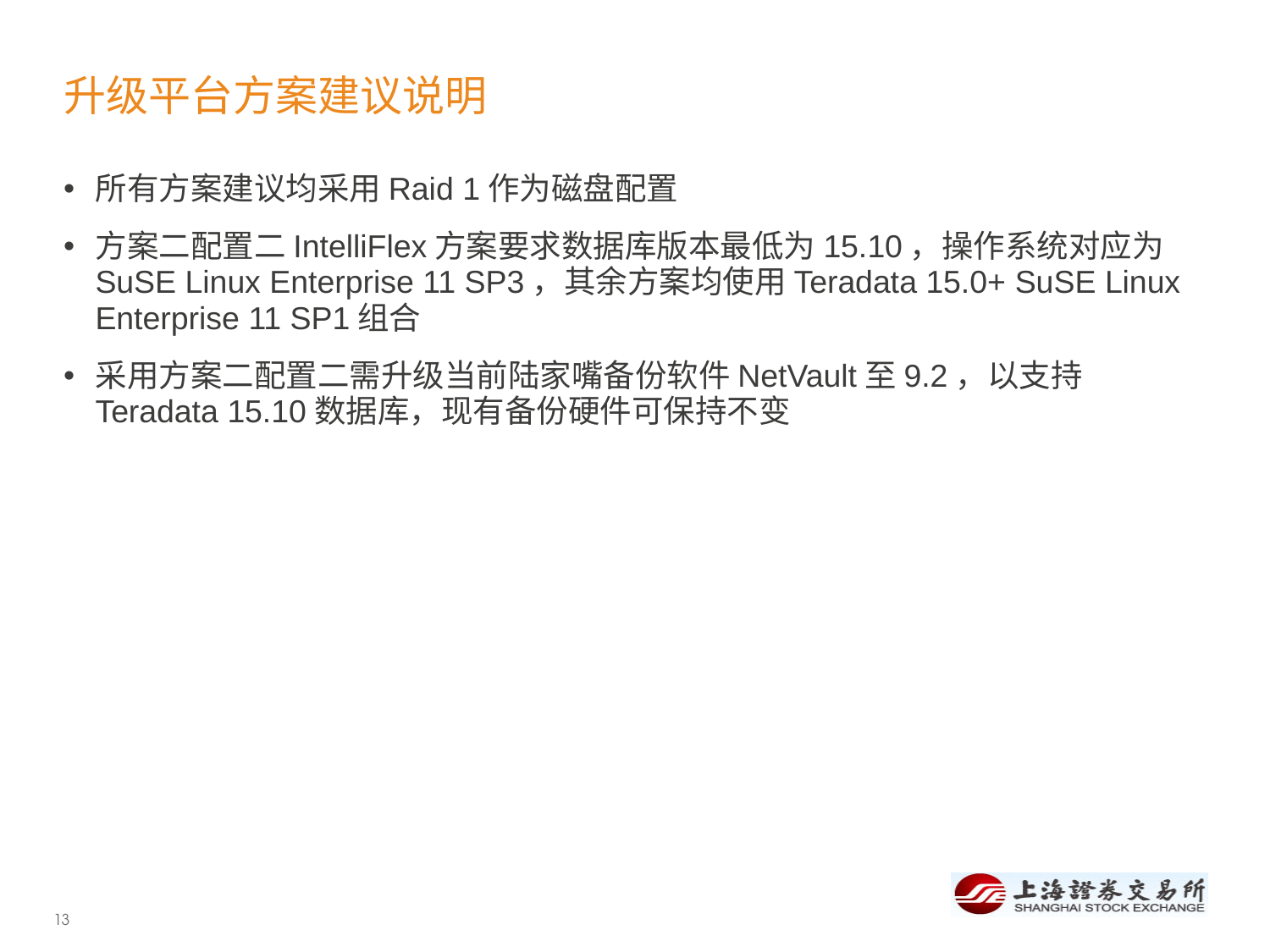

# 升级平台方案建议说明
所有方案建议均采用Raid 1作为磁盘配置
方案二配置二IntelliFlex方案要求数据库版本最低为15.10，操作系统对应为SuSE Linux Enterprise 11 SP3，其余方案均使用Teradata 15.0+ SuSE Linux Enterprise 11 SP1组合
采用方案二配置二需升级当前陆家嘴备份软件NetVault至9.2，以支持Teradata 15.10数据库，现有备份硬件可保持不变